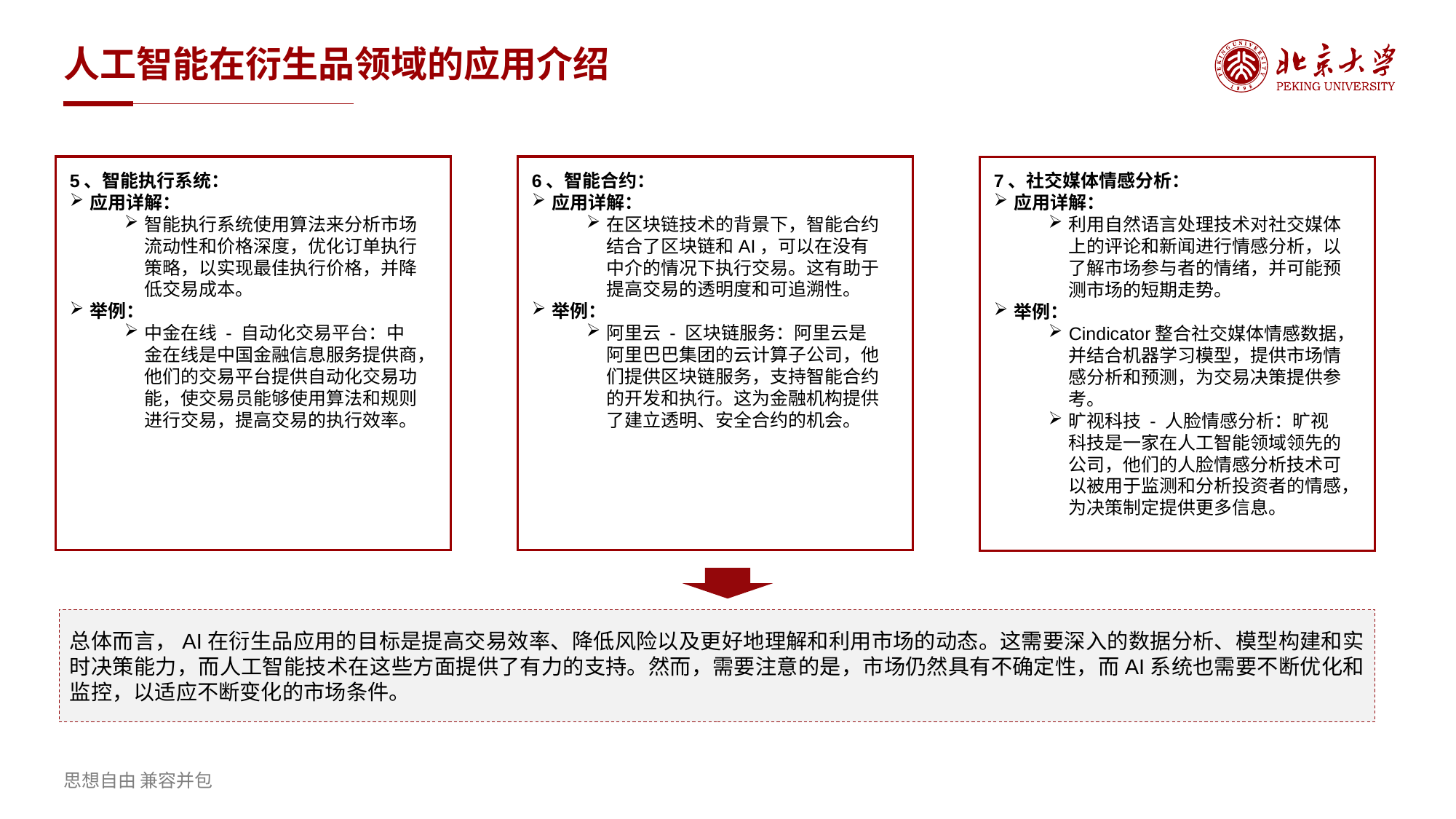

# 人工智能在衍生品领域的应用介绍

5、智能执行系统：
应用详解：
智能执行系统使用算法来分析市场流动性和价格深度，优化订单执行策略，以实现最佳执行价格，并降低交易成本。
举例：
中金在线 - 自动化交易平台：中金在线是中国金融信息服务提供商，他们的交易平台提供自动化交易功能，使交易员能够使用算法和规则进行交易，提高交易的执行效率。

6、智能合约：
应用详解：
在区块链技术的背景下，智能合约结合了区块链和AI，可以在没有中介的情况下执行交易。这有助于提高交易的透明度和可追溯性。
举例：
阿里云 - 区块链服务：阿里云是阿里巴巴集团的云计算子公司，他们提供区块链服务，支持智能合约的开发和执行。这为金融机构提供了建立透明、安全合约的机会。

7、社交媒体情感分析：
应用详解：
利用自然语言处理技术对社交媒体上的评论和新闻进行情感分析，以了解市场参与者的情绪，并可能预测市场的短期走势。
举例：
Cindicator整合社交媒体情感数据，并结合机器学习模型，提供市场情感分析和预测，为交易决策提供参考。
旷视科技 - 人脸情感分析：旷视科技是一家在人工智能领域领先的公司，他们的人脸情感分析技术可以被用于监测和分析投资者的情感，为决策制定提供更多信息。

总体而言，AI在衍生品应用的目标是提高交易效率、降低风险以及更好地理解和利用市场的动态。这需要深入的数据分析、模型构建和实时决策能力，而人工智能技术在这些方面提供了有力的支持。然而，需要注意的是，市场仍然具有不确定性，而AI系统也需要不断优化和监控，以适应不断变化的市场条件。